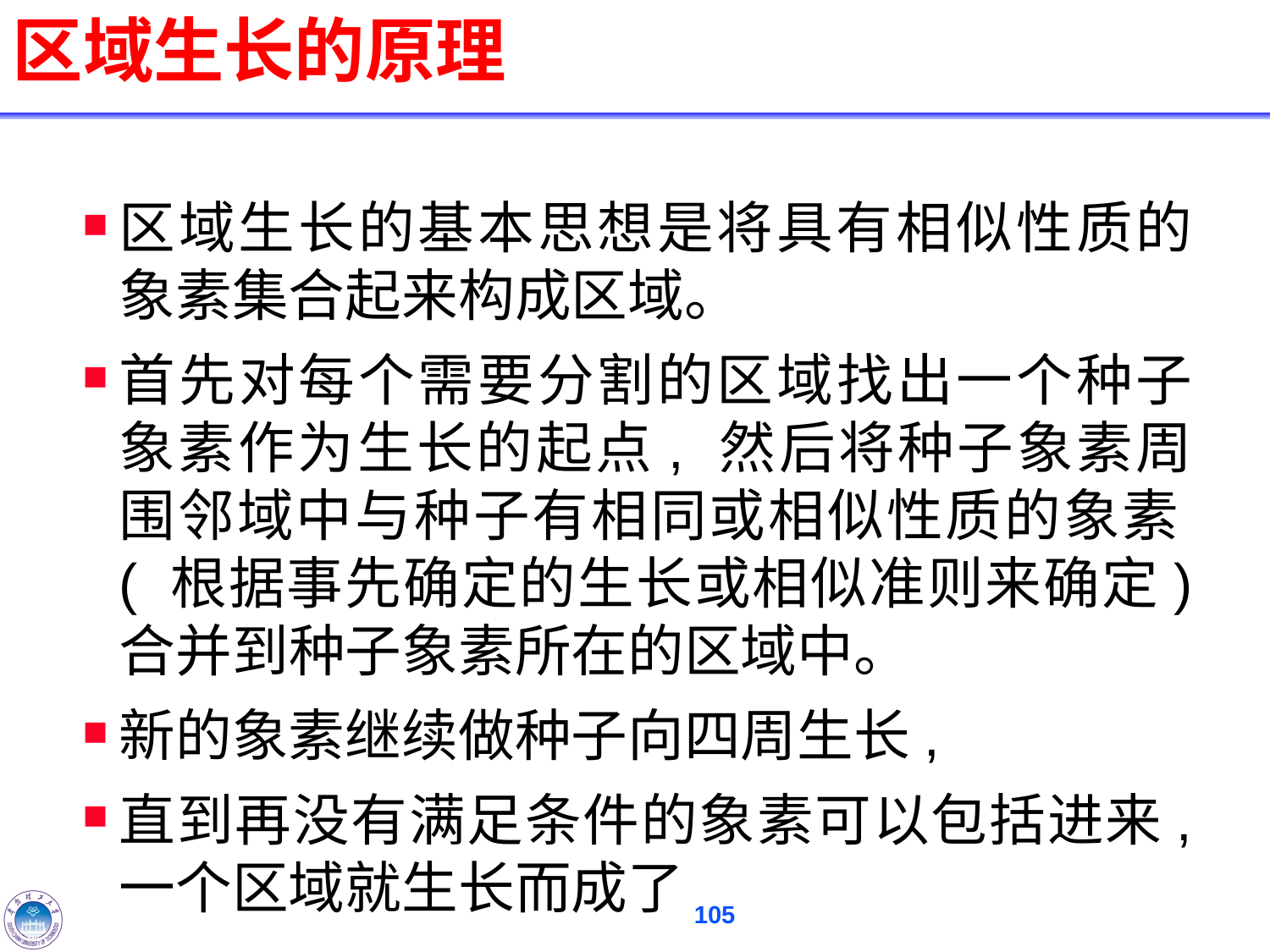

# 区域生长的原理
区域生长的基本思想是将具有相似性质的象素集合起来构成区域。
首先对每个需要分割的区域找出一个种子象素作为生长的起点, 然后将种子象素周围邻域中与种子有相同或相似性质的象素( 根据事先确定的生长或相似准则来确定) 合并到种子象素所在的区域中。
新的象素继续做种子向四周生长,
直到再没有满足条件的象素可以包括进来, 一个区域就生长而成了